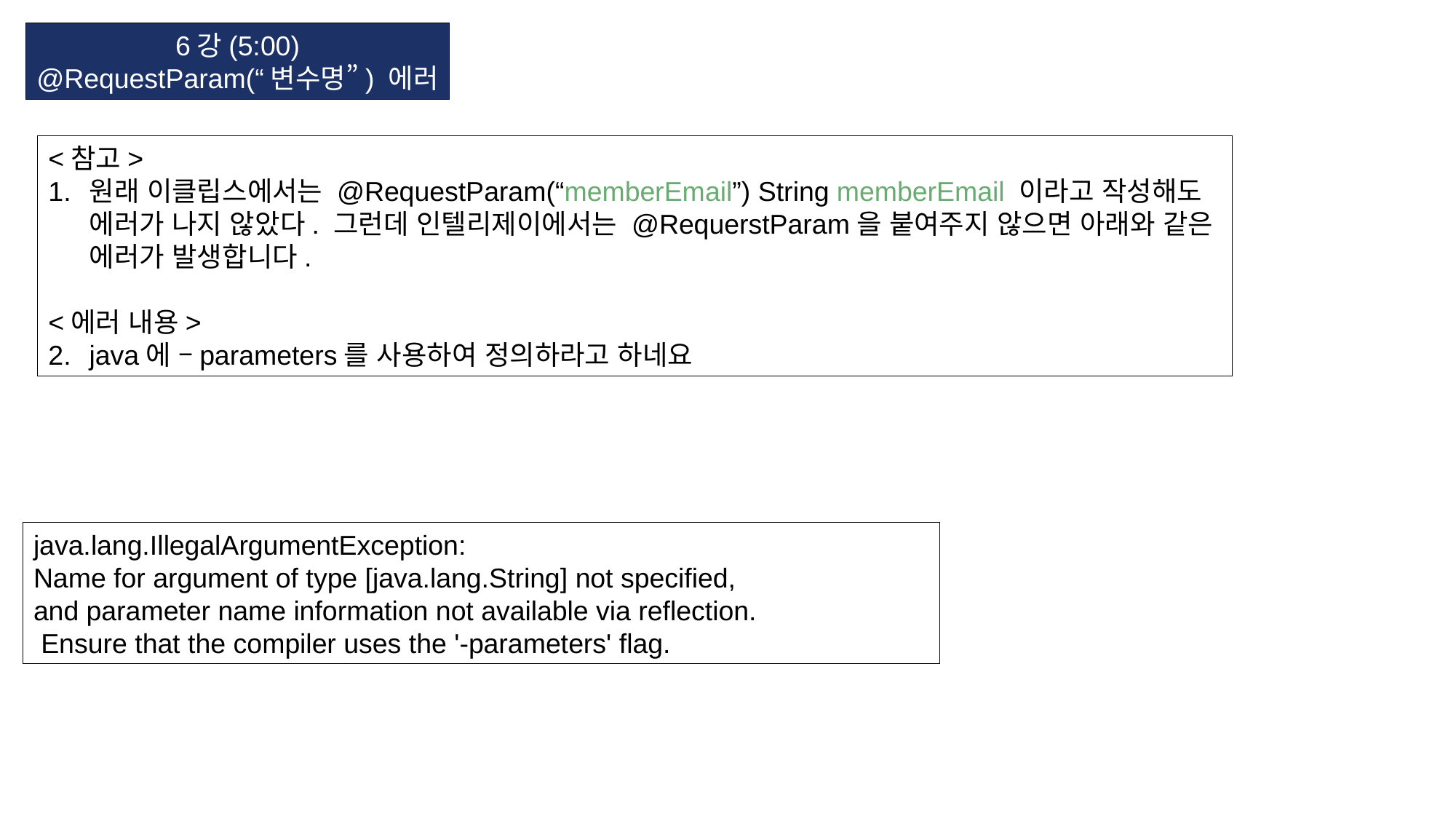

6강(5:00)
@RequestParam(“변수명”) 에러
<참고>
원래 이클립스에서는 @RequestParam(“memberEmail”) String memberEmail 이라고 작성해도
에러가 나지 않았다. 그런데 인텔리제이에서는 @RequerstParam을 붙여주지 않으면 아래와 같은
에러가 발생합니다.

<에러 내용>
java에 –parameters를 사용하여 정의하라고 하네요
java.lang.IllegalArgumentException:
Name for argument of type [java.lang.String] not specified,
and parameter name information not available via reflection.
 Ensure that the compiler uses the '-parameters' flag.